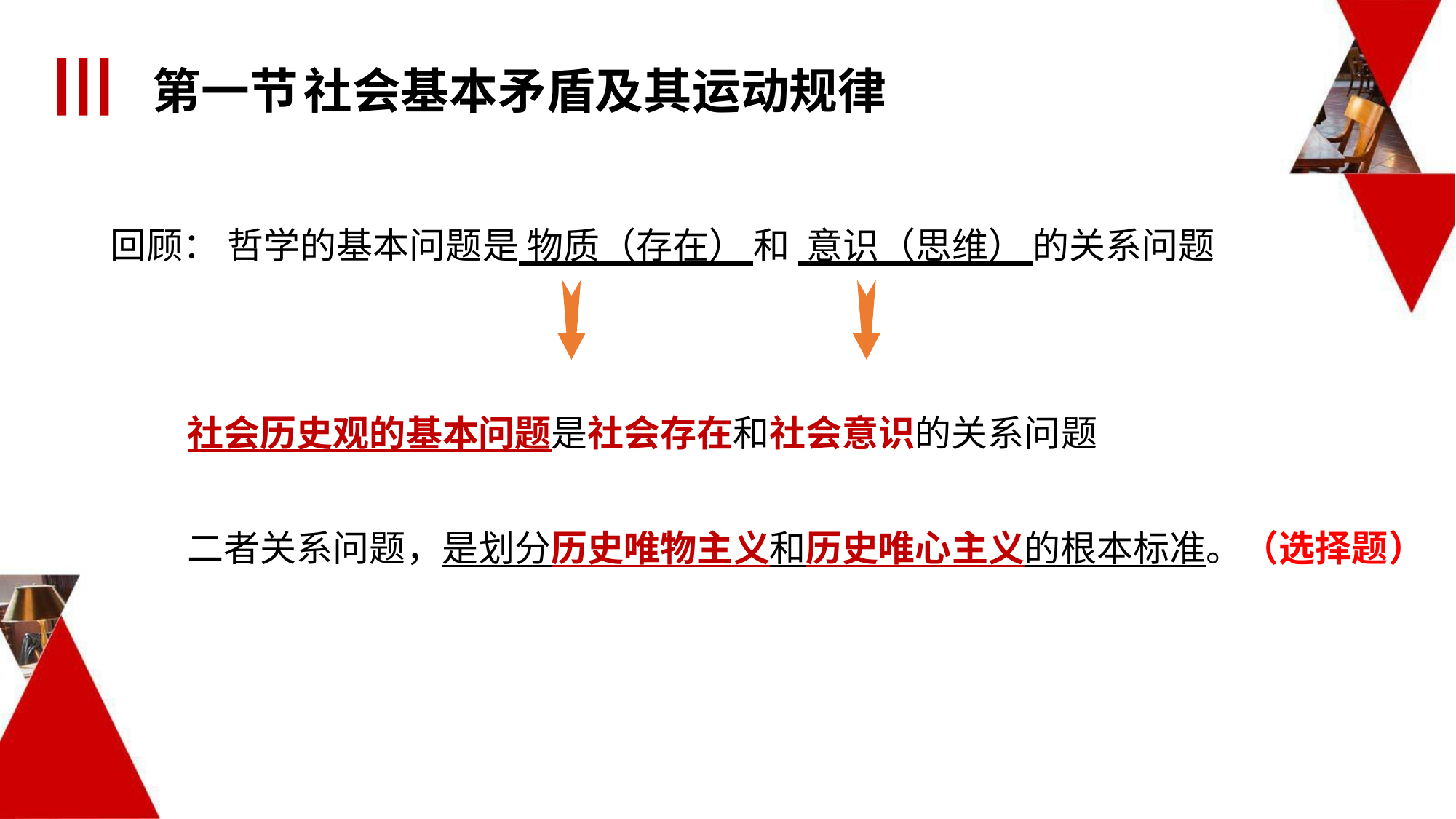

第一节	社会基本矛盾及其运动规律
回顾： 哲学的基本问题是 物质（存在） 和  意识（思维） 的关系问题

社会历史观的基本问题是社会存在和社会意识的关系问题

二者关系问题，是划分历史唯物主义和历史唯心主义的根本标准。（选择题）